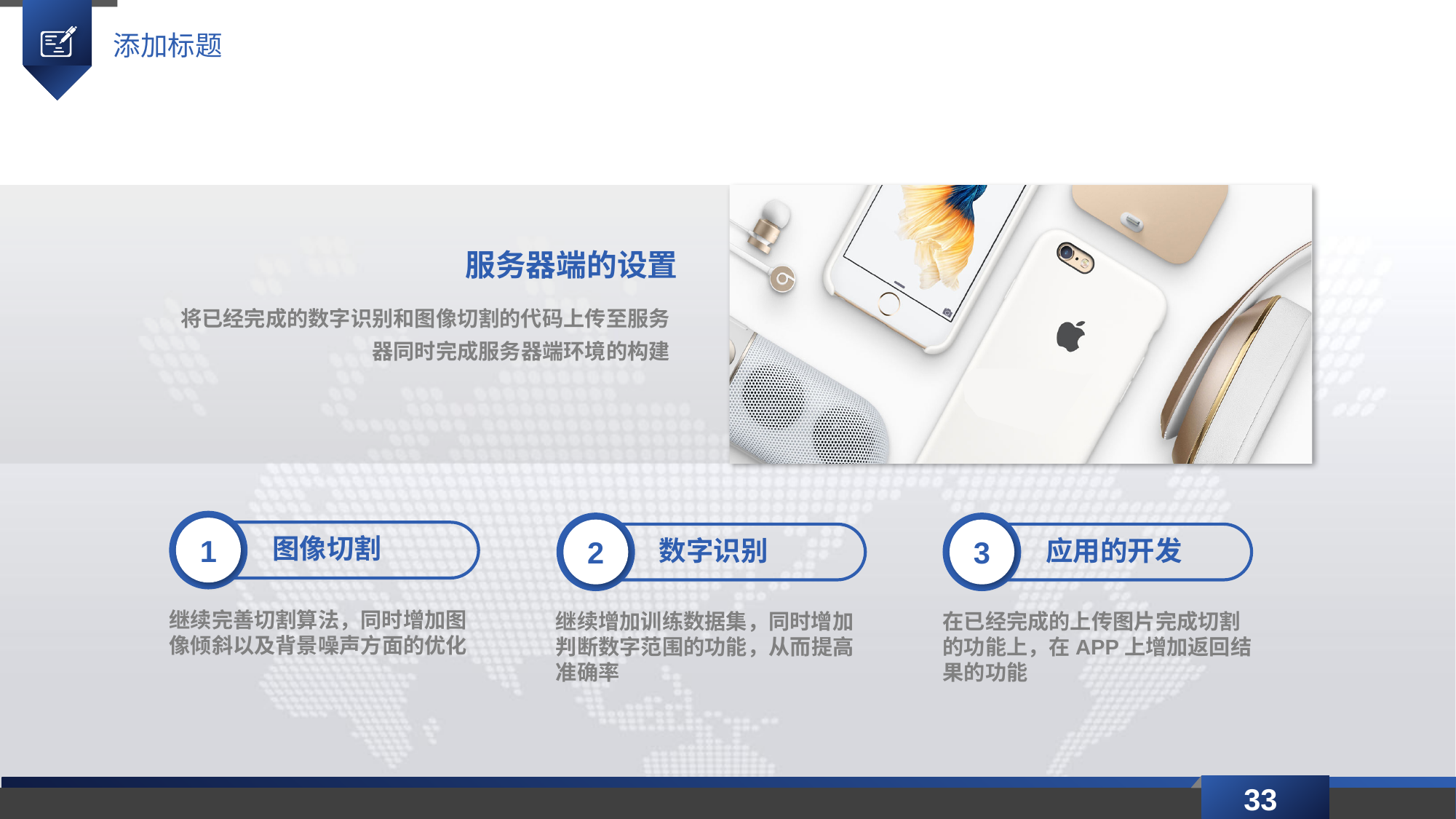

添加标题

服务器端的设置
将已经完成的数字识别和图像切割的代码上传至服务器同时完成服务器端环境的构建

1

2

3

图像切割
数字识别
应用的开发
继续完善切割算法，同时增加图像倾斜以及背景噪声方面的优化
继续增加训练数据集，同时增加判断数字范围的功能，从而提高准确率
在已经完成的上传图片完成切割的功能上，在APP上增加返回结果的功能

33

延时符